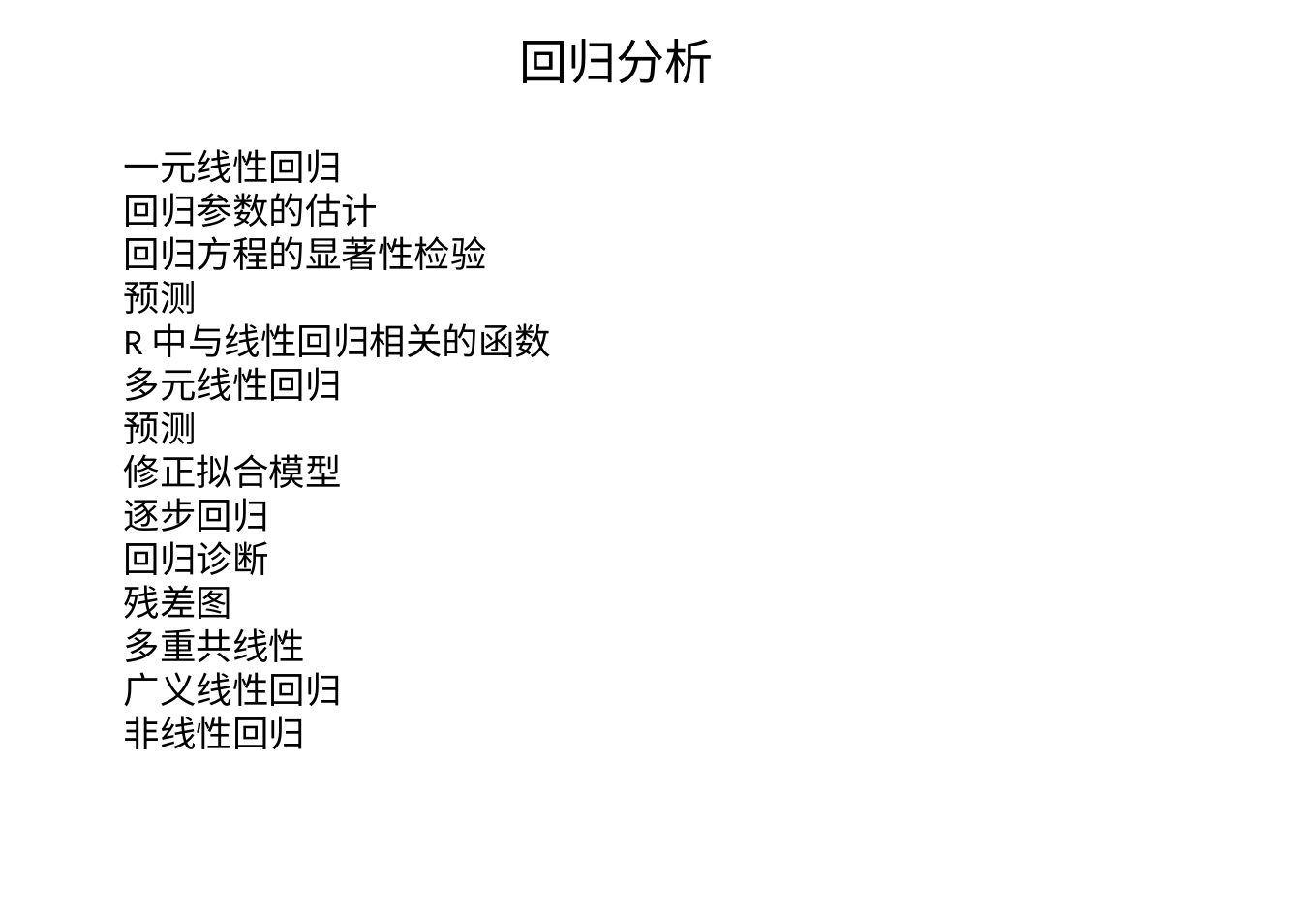

回归分析
一元线性回归
回归参数的估计
回归方程的显著性检验
预测
R中与线性回归相关的函数
多元线性回归
预测
修正拟合模型
逐步回归
回归诊断
残差图
多重共线性
广义线性回归
非线性回归